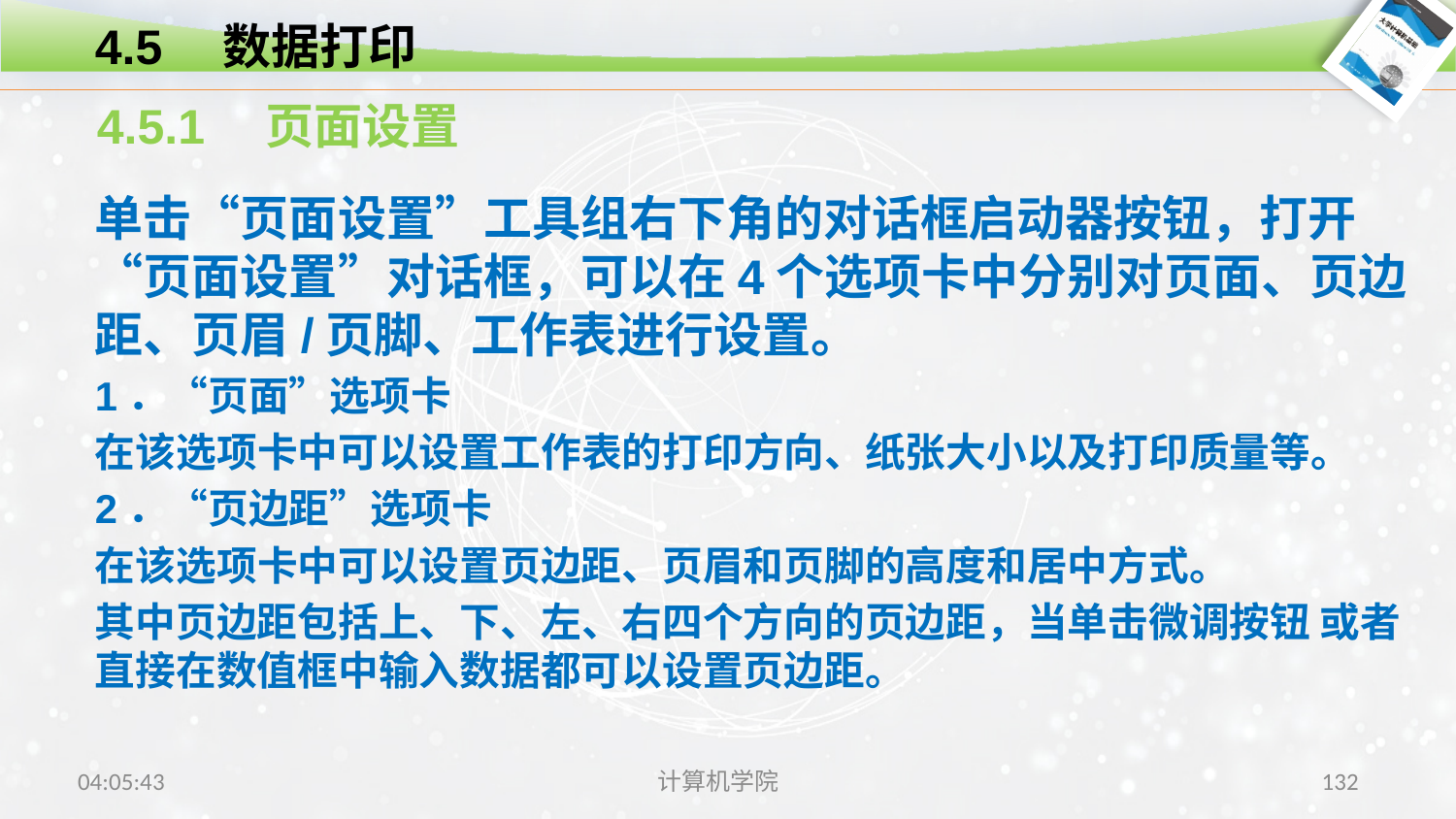

4.5　数据打印
4.5.1　页面设置

单击“页面设置”工具组右下角的对话框启动器按钮，打开“页面设置”对话框，可以在4个选项卡中分别对页面、页边距、页眉/页脚、工作表进行设置。
1．“页面”选项卡
在该选项卡中可以设置工作表的打印方向、纸张大小以及打印质量等。
2．“页边距”选项卡
在该选项卡中可以设置页边距、页眉和页脚的高度和居中方式。
其中页边距包括上、下、左、右四个方向的页边距，当单击微调按钮 或者直接在数值框中输入数据都可以设置页边距。